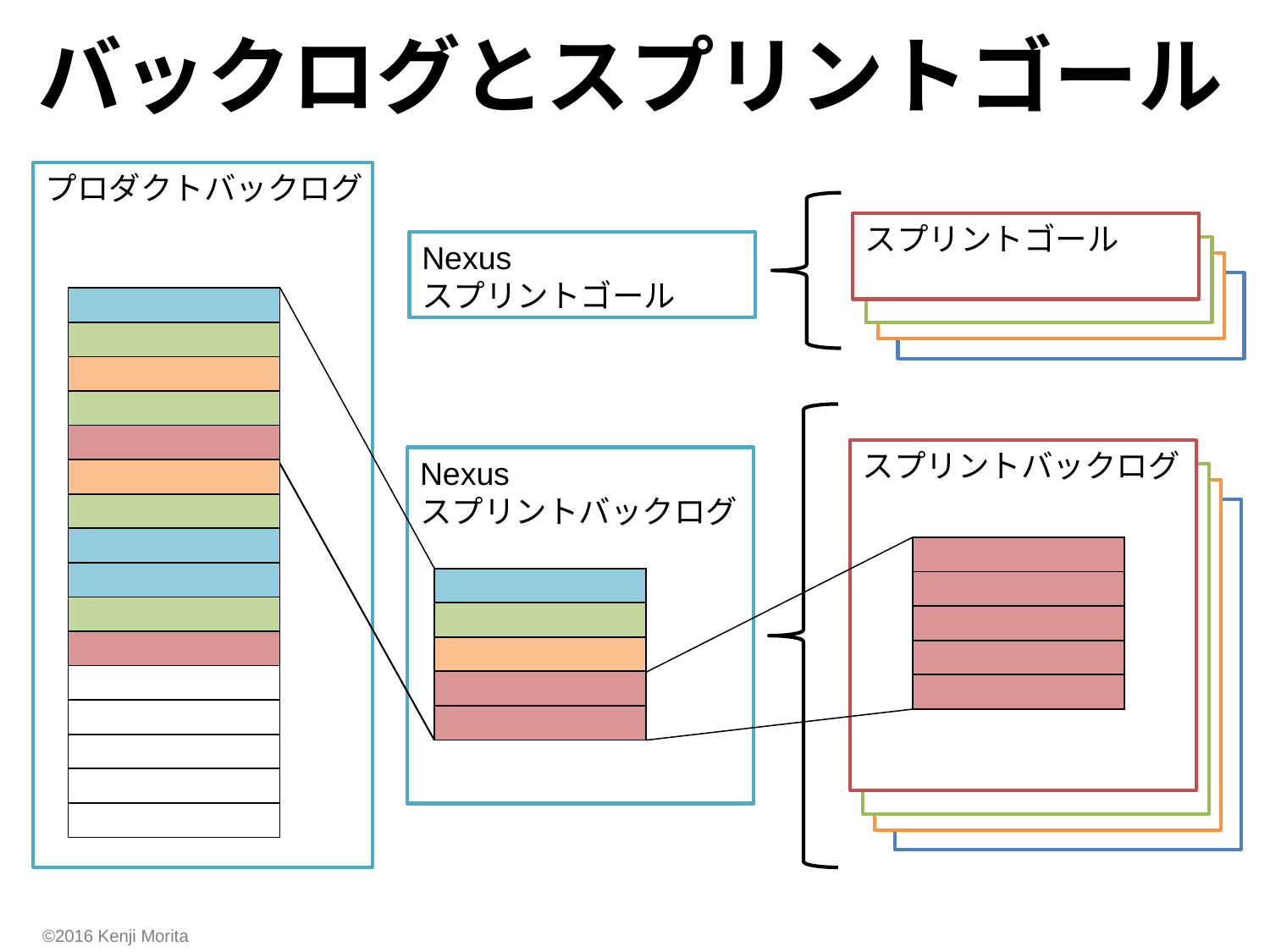

# バックログとスプリントゴール
プロダクトバックログ

スプリントゴール
Nexus
スプリントゴール
スプリントゴール
スプリントゴール
スプリントゴール
|  |
| --- |
|  |
|  |
|  |
|  |
|  |
|  |
|  |
|  |
|  |
|  |
|  |
|  |
|  |
|  |
|  |

スプリントバックログ
Nexus
スプリントバックログ
スプリントゴール
スプリントゴール
スプリントゴール
|  |
| --- |
|  |
|  |
|  |
|  |
|  |
| --- |
|  |
|  |
|  |
|  |